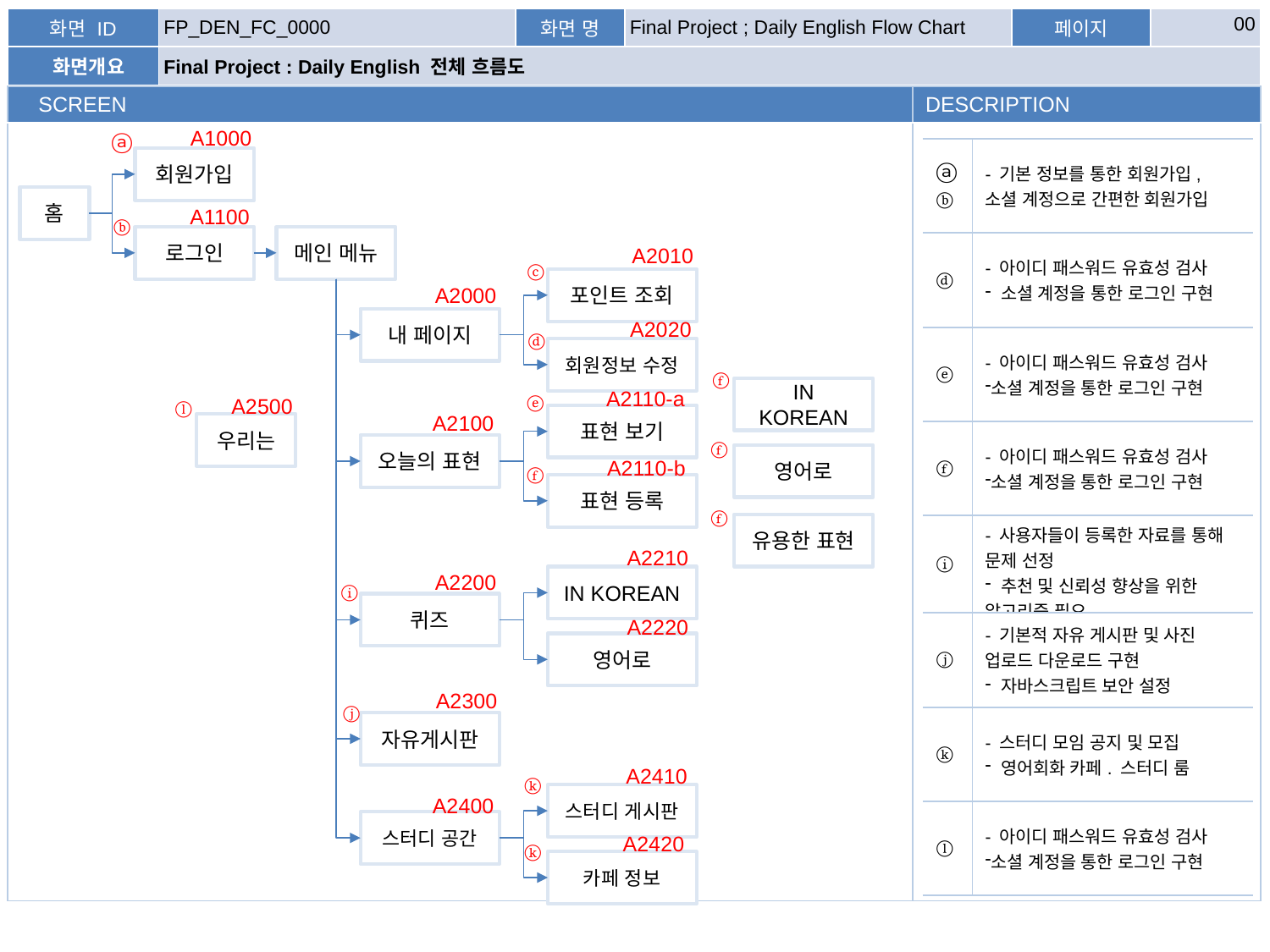

| 화면 ID | FP\_DEN\_FC\_0000 | 화면 명 | Final Project ; Daily English Flow Chart | 페이지 | 00 |
| --- | --- | --- | --- | --- | --- |
| 화면개요 | Final Project : Daily English 전체 흐름도 |  |  |  |  |
#
| SCREEN | DESCRIPTION |
| --- | --- |
|  |  |
A1000
ⓐ
| ⓐ ⓑ | - 기본 정보를 통한 회원가입, 소셜 계정으로 간편한 회원가입 |
| --- | --- |
| ⓓ | - 아이디 패스워드 유효성 검사 소셜 계정을 통한 로그인 구현 |
| ⓔ | - 아이디 패스워드 유효성 검사 소셜 계정을 통한 로그인 구현 |
| ⓕ | - 아이디 패스워드 유효성 검사 소셜 계정을 통한 로그인 구현 |
| ⓘ | - 사용자들이 등록한 자료를 통해 문제 선정 추천 및 신뢰성 향상을 위한 알고리즘 필요 |
| ⓙ | - 기본적 자유 게시판 및 사진 업로드 다운로드 구현 자바스크립트 보안 설정 |
| ⓚ | - 스터디 모임 공지 및 모집 영어회화 카페. 스터디 룸 |
| ⓛ | - 아이디 패스워드 유효성 검사 소셜 계정을 통한 로그인 구현 |
회원가입
홈
A1100
ⓑ

로그인
메인 메뉴
A2010
ⓒ
포인트 조회
A2000
내 페이지
A2020
ⓓ
회원정보 수정
ⓕ
IN KOREAN
A2110-a
ⓔ
ⓛ
A2500
A2100
표현 보기
우리는
ⓕ
오늘의 표현
영어로
A2110-b
ⓕ
표현 등록
ⓕ
유용한 표현
A2210
A2200
IN KOREAN
ⓘ
퀴즈
A2220
영어로
A2300
ⓙ
자유게시판
A2410
ⓚ
스터디 게시판
A2400
스터디 공간
A2420
ⓚ
카페 정보